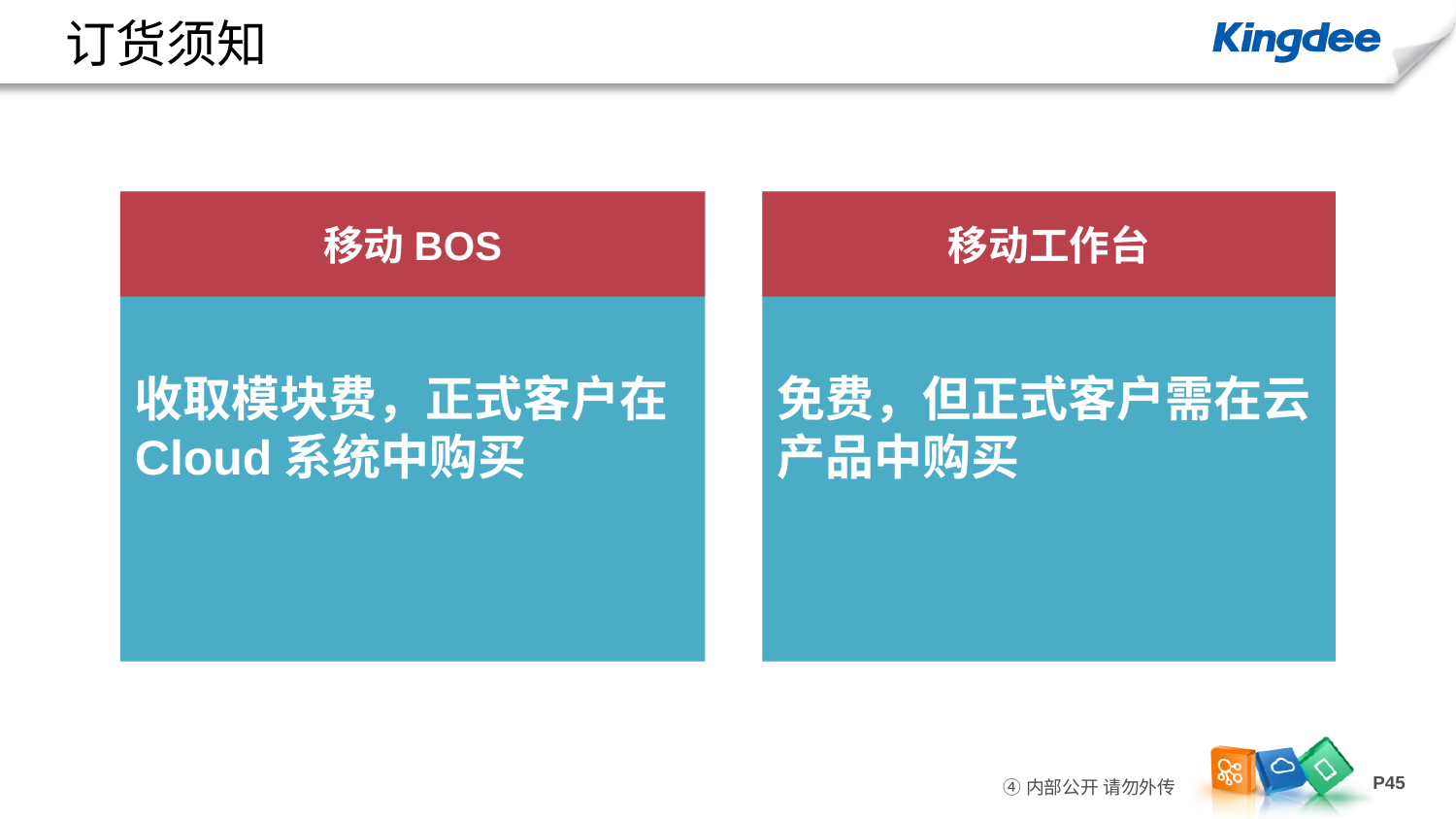

订货须知
收取模块费，正式客户在Cloud系统中购买
移动BOS
免费，但正式客户需在云产品中购买
移动工作台